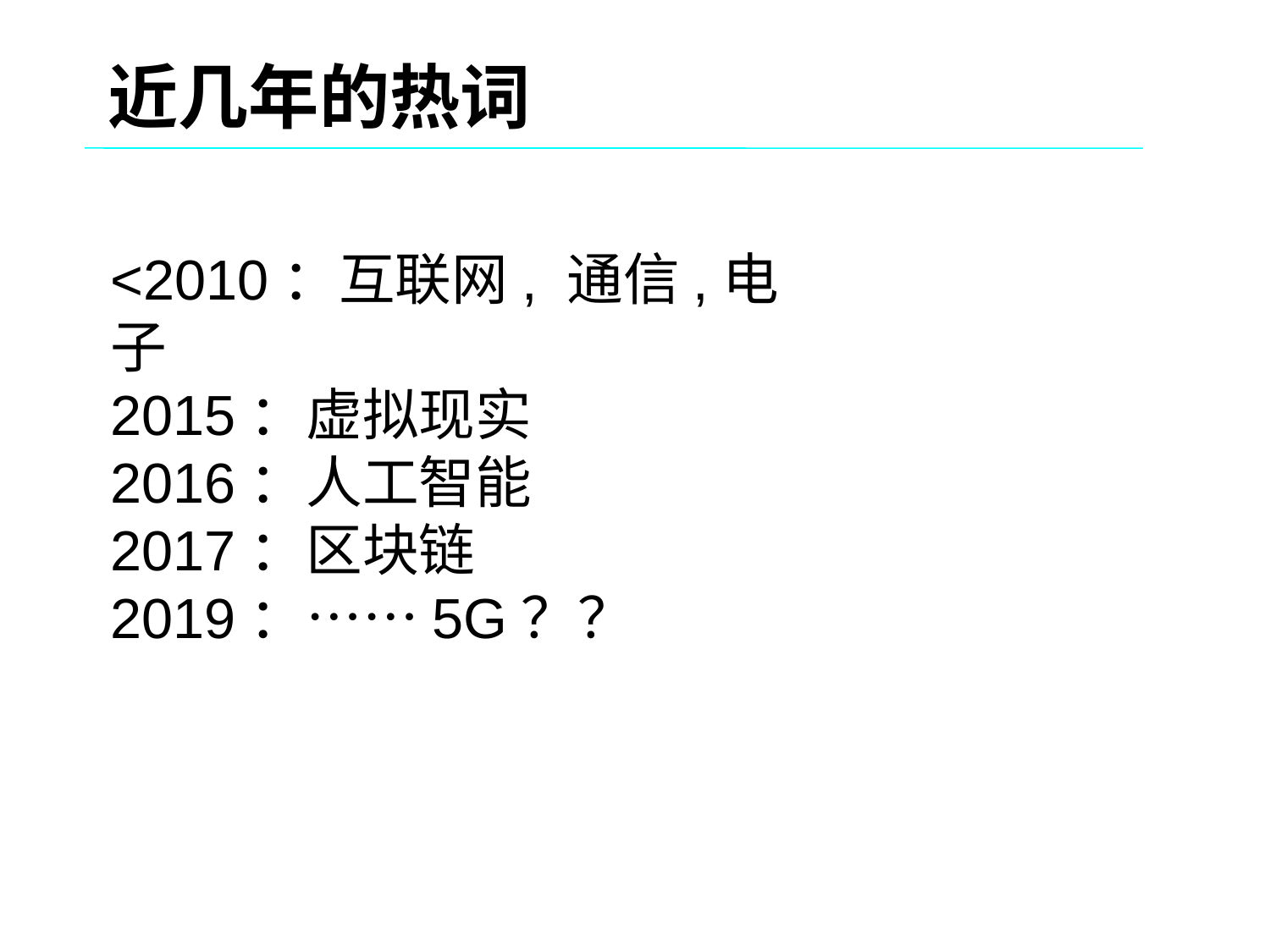

近几年的热词

<2010：互联网, 通信,电子
2015：虚拟现实
2016：人工智能
2017：区块链
2019：……5G？？